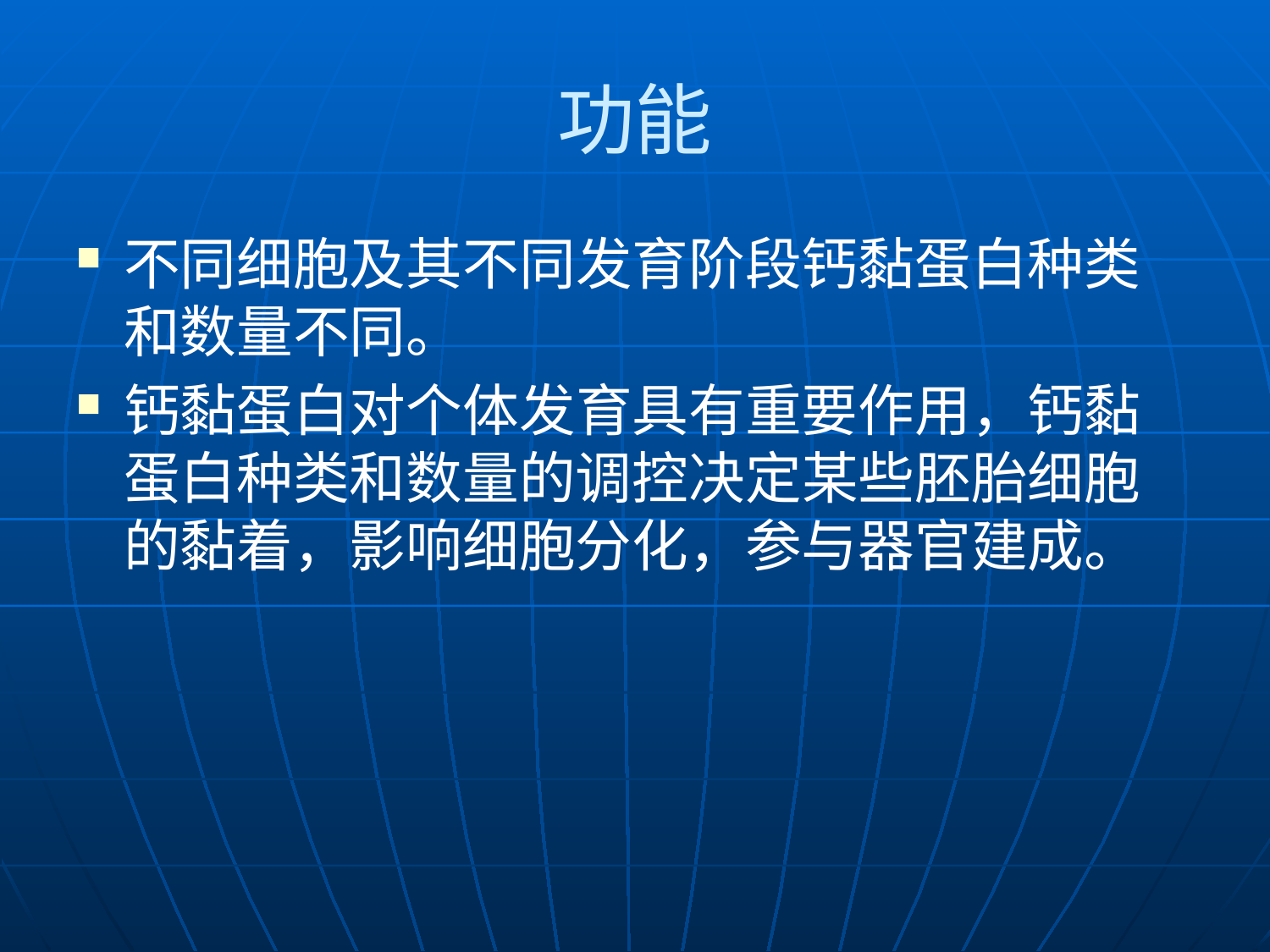

# 功能
不同细胞及其不同发育阶段钙黏蛋白种类和数量不同。
钙黏蛋白对个体发育具有重要作用，钙黏蛋白种类和数量的调控决定某些胚胎细胞的黏着，影响细胞分化，参与器官建成。
试啦侨歌咙册潍阴膊蒜疗袄婚忌网径絮帜寡踌串槐乾效苞完抱竟农皂抽毕细胞的社会联系课件细胞的社会联系课件